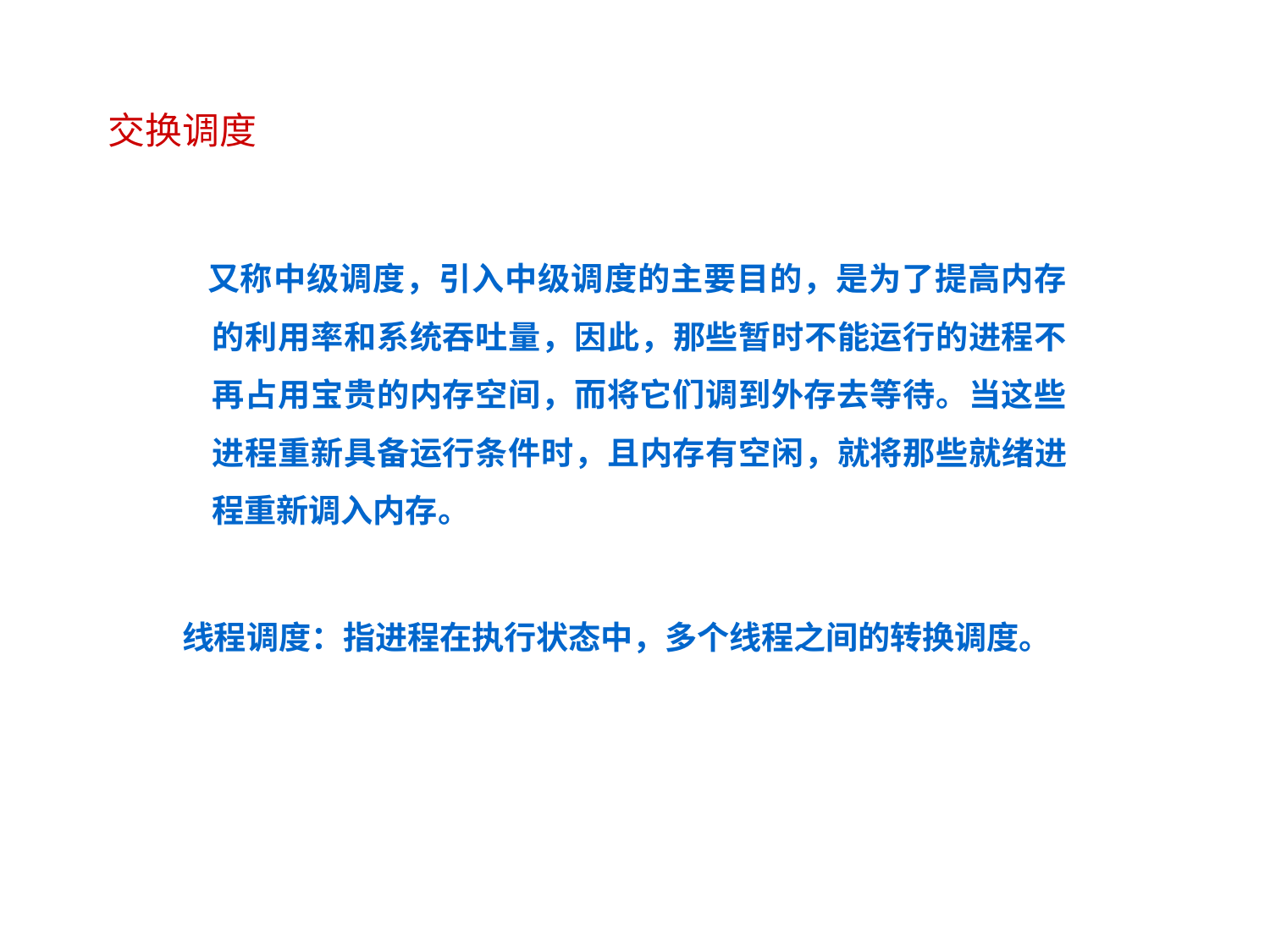

# 交换调度
      又称中级调度，引入中级调度的主要目的，是为了提高内存的利用率和系统吞吐量，因此，那些暂时不能运行的进程不再占用宝贵的内存空间，而将它们调到外存去等待。当这些进程重新具备运行条件时，且内存有空闲，就将那些就绪进程重新调入内存。

线程调度：指进程在执行状态中，多个线程之间的转换调度。